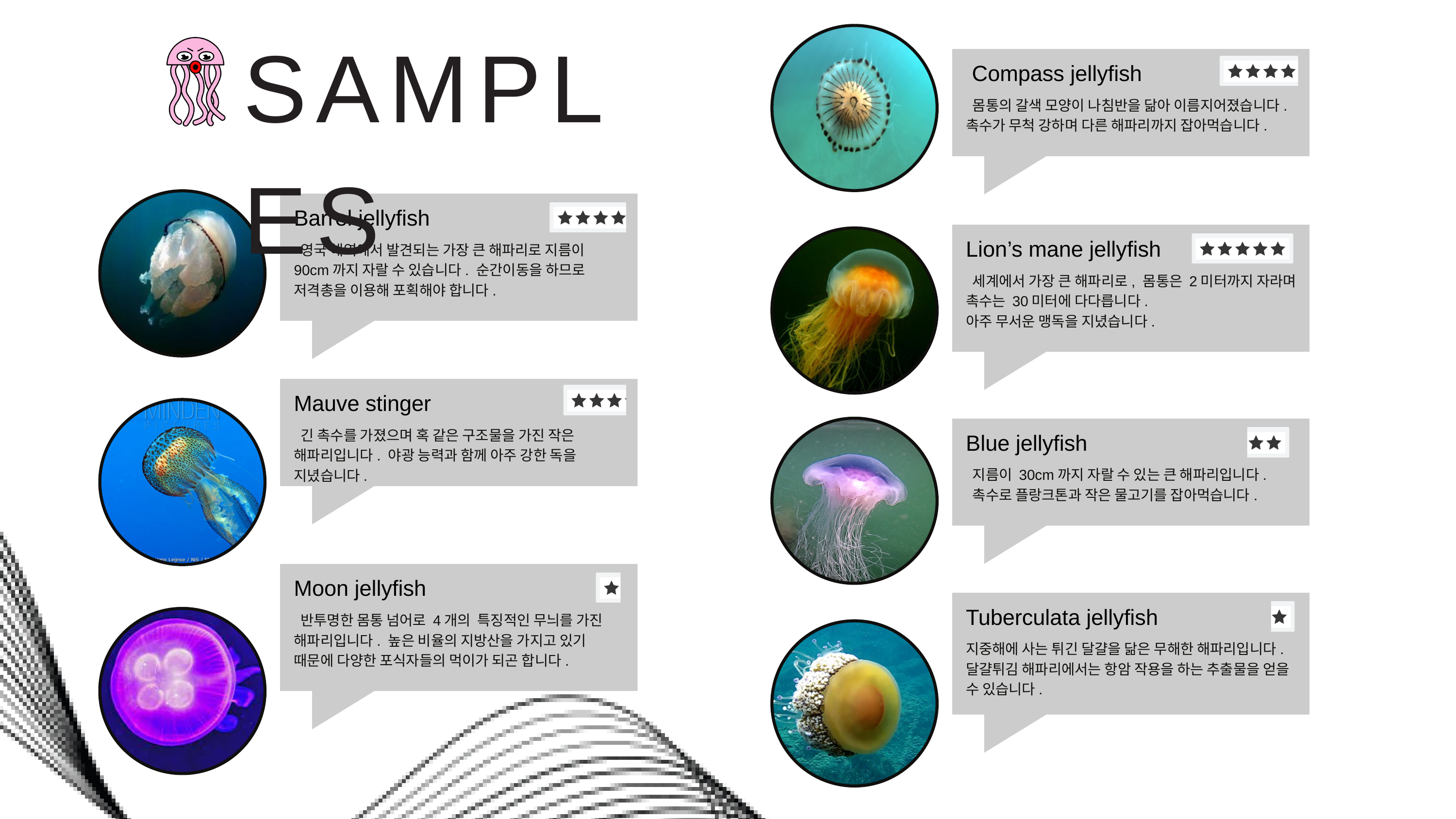

SAMPLES

 Compass jellyfish

 몸통의 갈색 모양이 나침반을 닮아 이름지어졌습니다. 촉수가 무척 강하며 다른 해파리까지 잡아먹습니다.

Barrel jellyfish
 영국 해역에서 발견되는 가장 큰 해파리로 지름이 90cm까지 자랄 수 있습니다. 순간이동을 하므로
저격총을 이용해 포획해야 합니다.

Lion’s mane jellyfish

 세계에서 가장 큰 해파리로, 몸통은 2미터까지 자라며 촉수는 30미터에 다다릅니다.
아주 무서운 맹독을 지녔습니다.

Mauve stinger

 긴 촉수를 가졌으며 혹 같은 구조물을 가진 작은 해파리입니다. 야광 능력과 함께 아주 강한 독을 지녔습니다.

Blue jellyfish

 지름이 30cm까지 자랄 수 있는 큰 해파리입니다.
 촉수로 플랑크톤과 작은 물고기를 잡아먹습니다.

Moon jellyfish

 반투명한 몸통 넘어로 4개의  특징적인 무늬를 가진 해파리입니다. 높은 비율의 지방산을 가지고 있기 때문에 다양한 포식자들의 먹이가 되곤 합니다.

Tuberculata jellyfish

지중해에 사는 튀긴 달걀을 닮은 무해한 해파리입니다.
달걀튀김 해파리에서는 항암 작용을 하는 추출물을 얻을 수 있습니다.